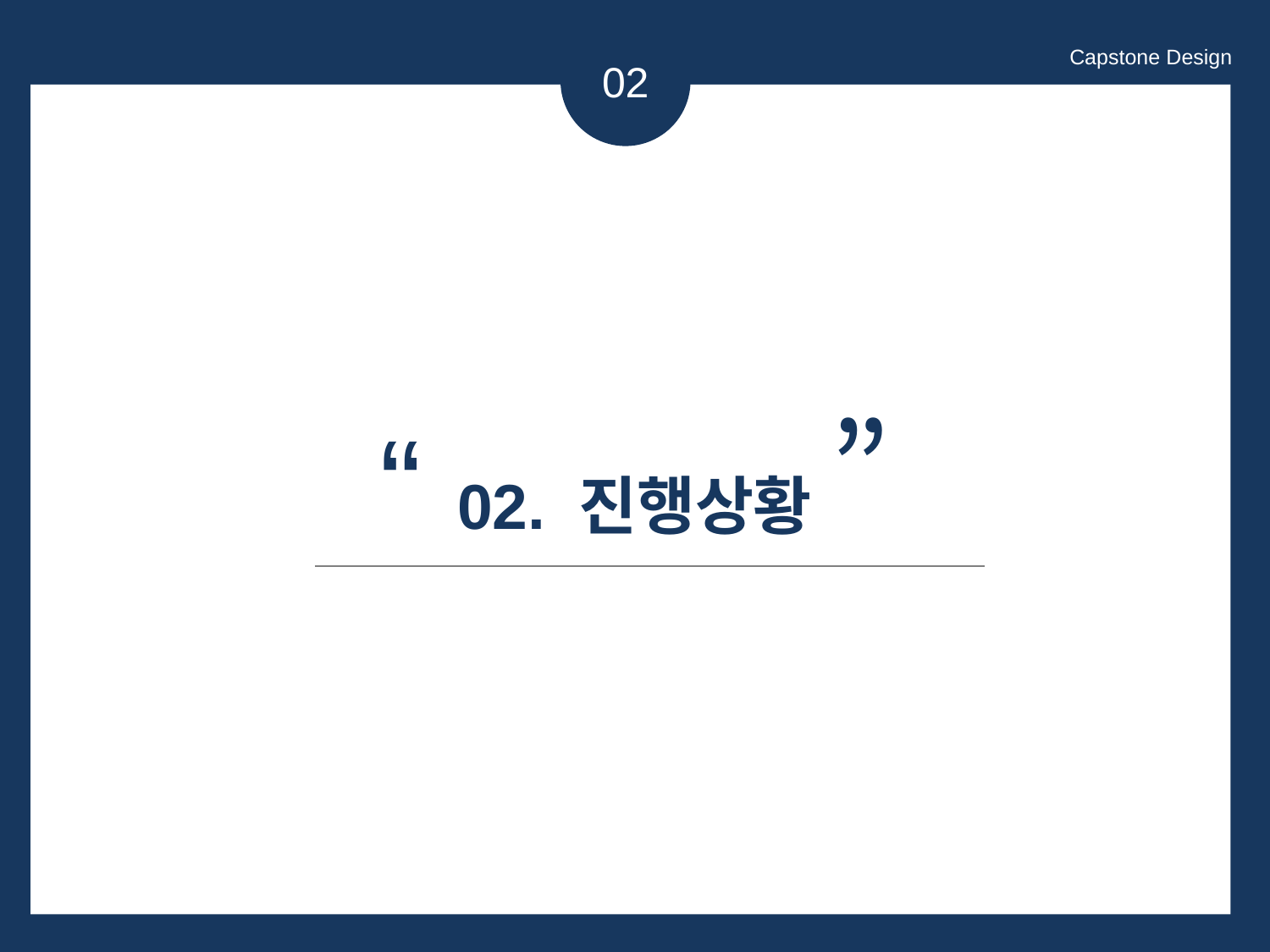

02
Capstone Design

“ 02. 진행상황 ”